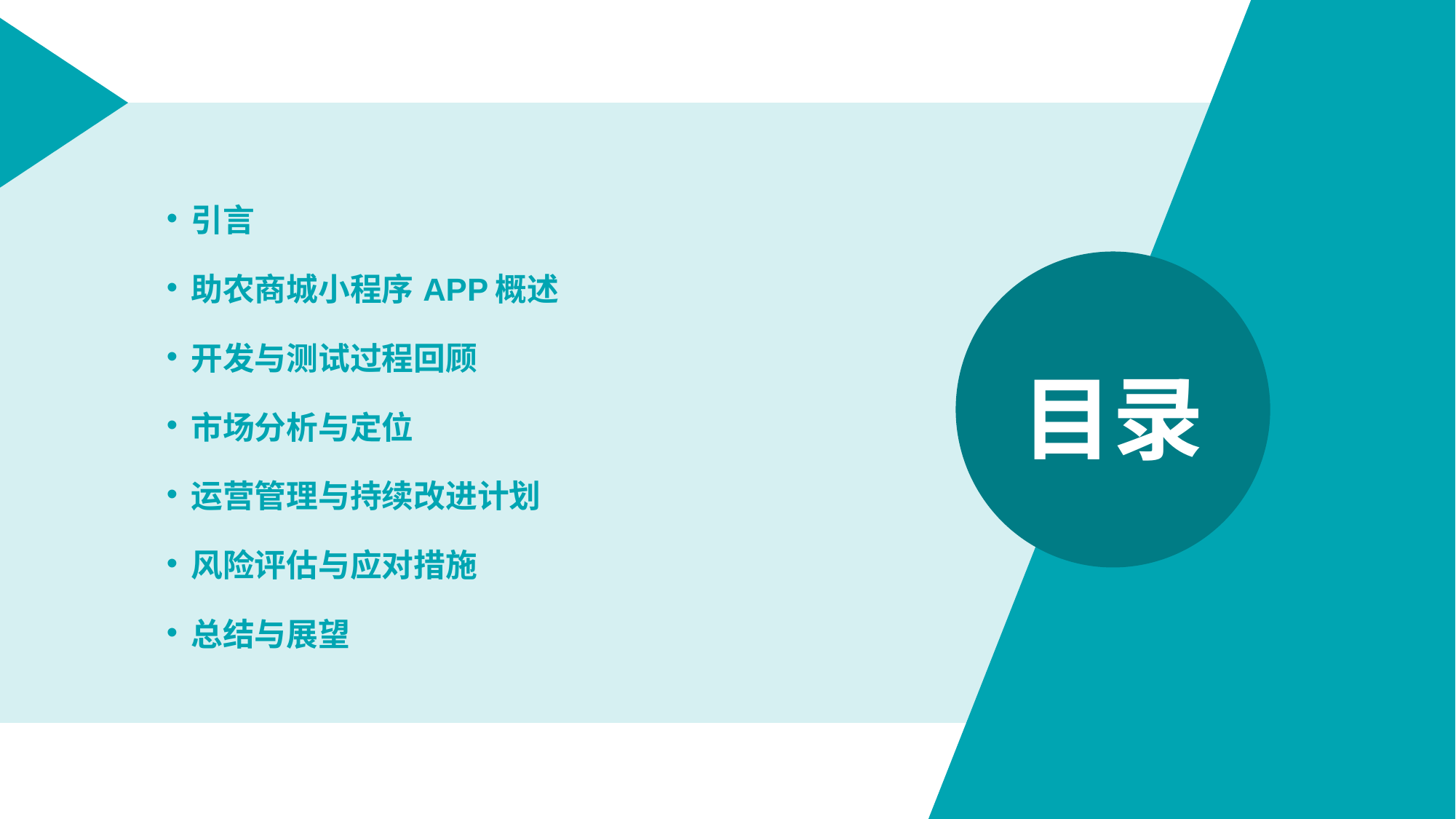

引言
助农商城小程序APP概述
开发与测试过程回顾
市场分析与定位
运营管理与持续改进计划
风险评估与应对措施
总结与展望

目录